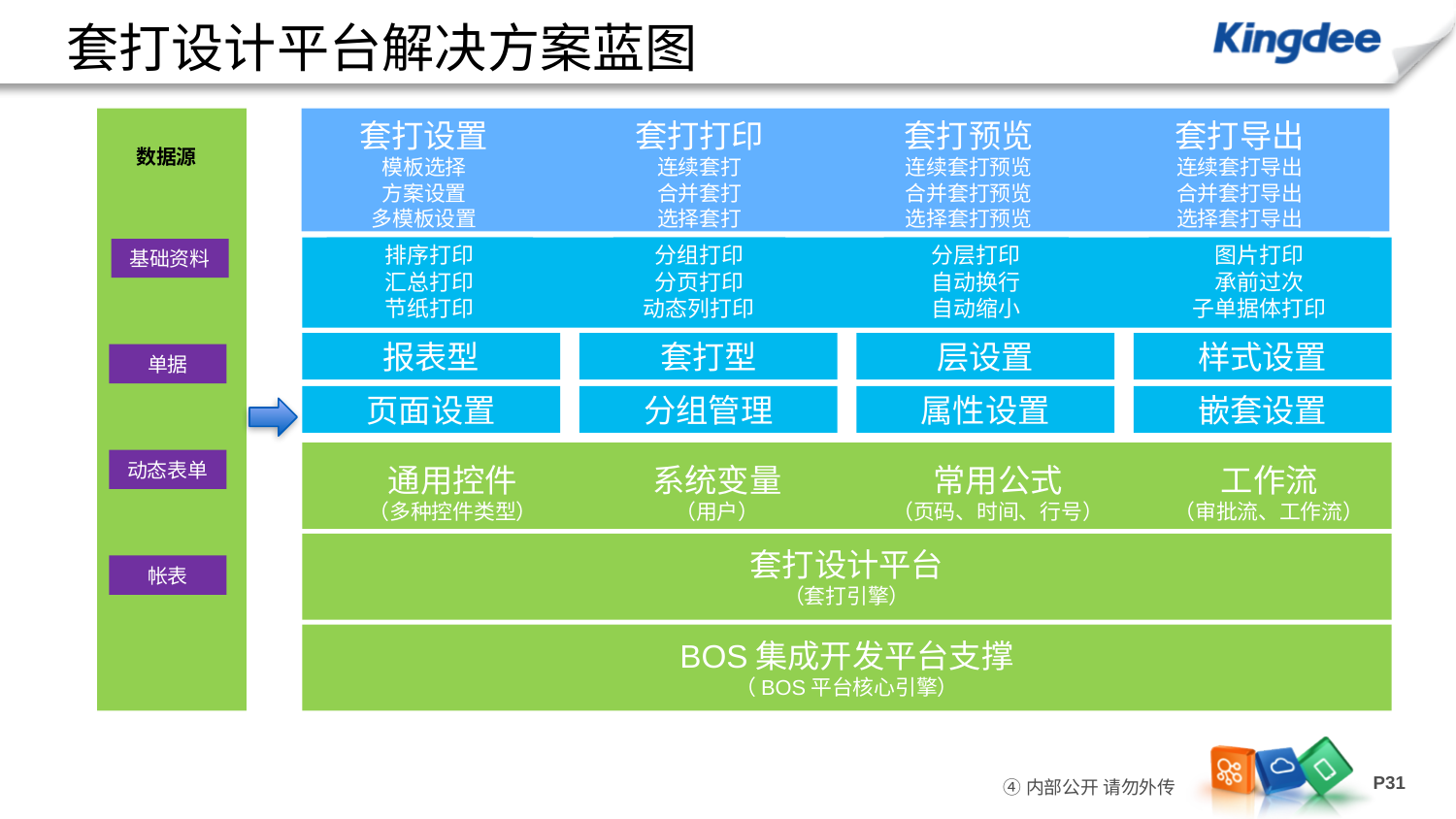

# 套打设计平台解决方案蓝图
套打导出
连续套打导出
合并套打导出
选择套打导出

套打设置
模板选择
方案设置
多模板设置

套打打印
连续套打
合并套打
选择套打
套打预览
连续套打预览
合并套打预览
选择套打预览

数据源

排序打印
汇总打印
节纸打印
分组打印
分页打印
动态列打印
分层打印
自动换行
自动缩小
图片打印
承前过次
子单据体打印
基础资料
报表型
套打型
层设置
样式设置
单据
页面设置
分组管理
属性设置
嵌套设置

动态表单
通用控件
（多种控件类型）
系统变量
（用户）
常用公式
（页码、时间、行号）
工作流
（审批流、工作流）
套打设计平台
（套打引擎）
帐表
BOS集成开发平台支撑
（BOS平台核心引擎）